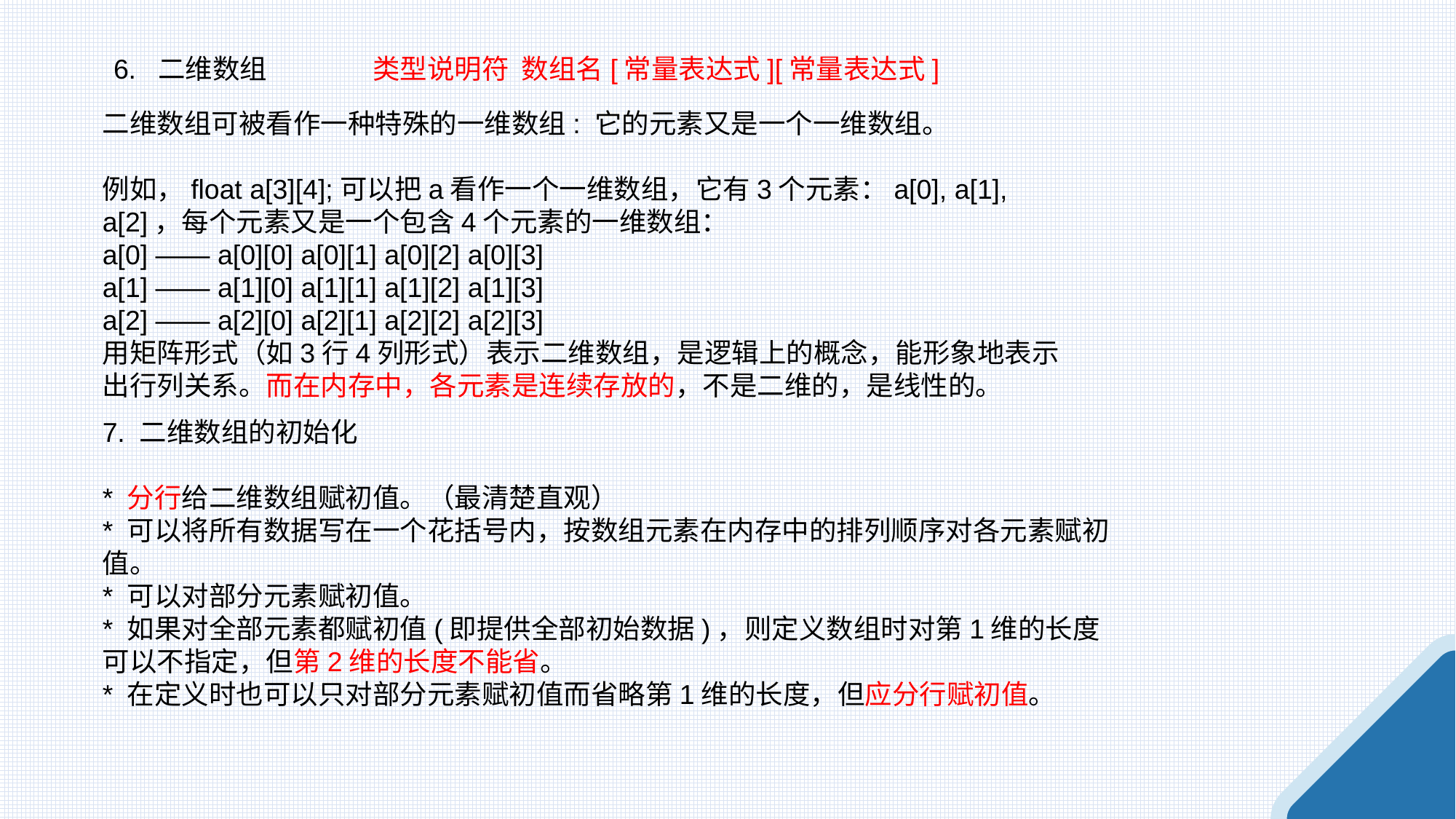

6.  二维数组
类型说明符  数组名[常量表达式][常量表达式]
二维数组可被看作一种特殊的一维数组: 它的元素又是一个一维数组。

例如，float a[3][4];可以把a看作一个一维数组，它有3个元素：a[0], a[1], a[2]，每个元素又是一个包含4个元素的一维数组：a[0] —— a[0][0] a[0][1] a[0][2] a[0][3] a[1] —— a[1][0] a[1][1] a[1][2] a[1][3] a[2] —— a[2][0] a[2][1] a[2][2] a[2][3]用矩阵形式（如3行4列形式）表示二维数组，是逻辑上的概念，能形象地表示出行列关系。而在内存中，各元素是连续存放的，不是二维的，是线性的。
7. 二维数组的初始化
* 分行给二维数组赋初值。（最清楚直观）
* 可以将所有数据写在一个花括号内，按数组元素在内存中的排列顺序对各元素赋初值。* 可以对部分元素赋初值。
* 如果对全部元素都赋初值(即提供全部初始数据)，则定义数组时对第1维的长度可以不指定，但第2维的长度不能省。
* 在定义时也可以只对部分元素赋初值而省略第1维的长度，但应分行赋初值。